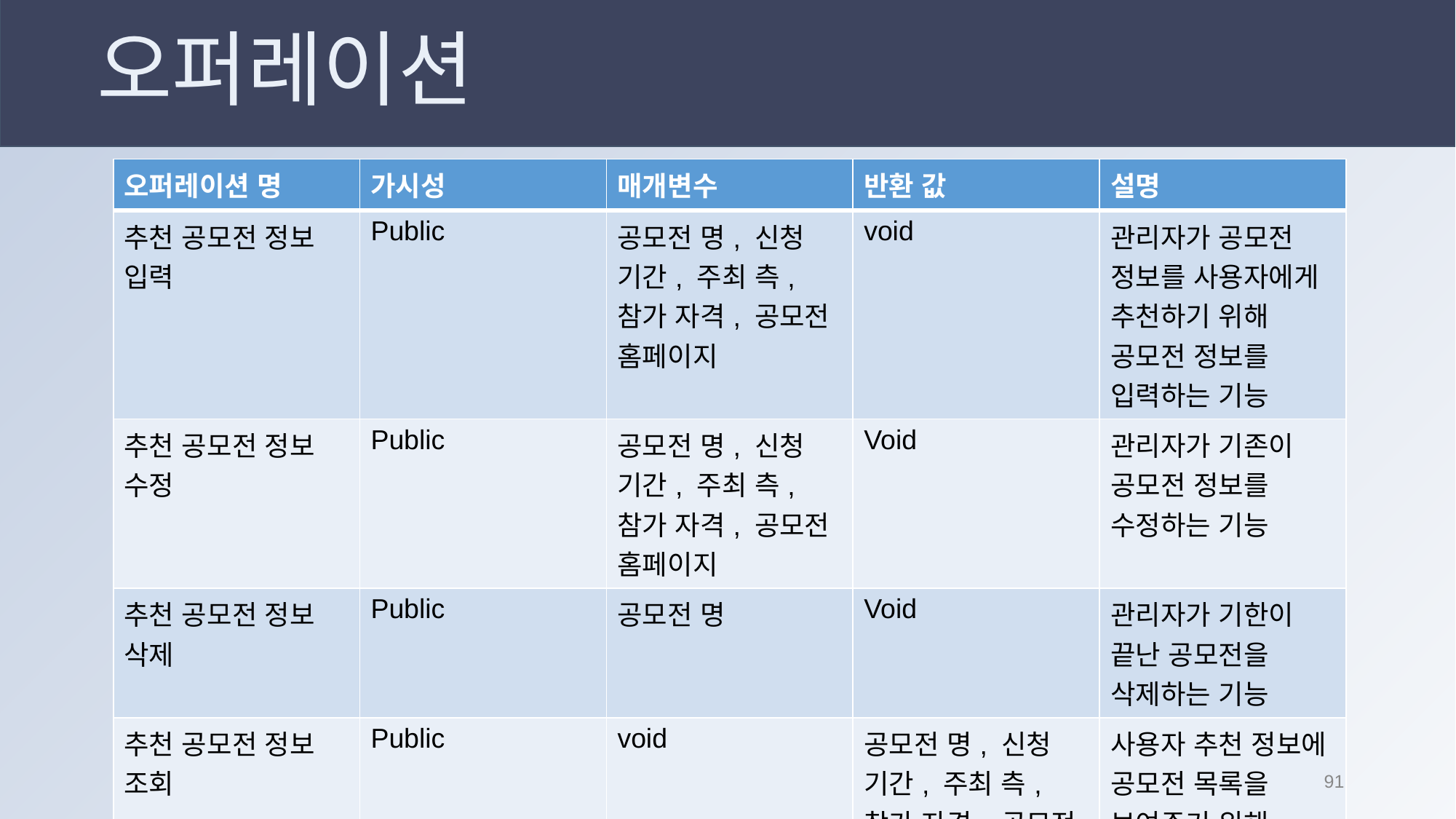

오퍼레이션

| 오퍼레이션 명 | 가시성 | 매개변수 | 반환 값 | 설명 |
| --- | --- | --- | --- | --- |
| 추천 공모전 정보 입력 | Public | 공모전 명, 신청 기간, 주최 측, 참가 자격, 공모전 홈페이지 | void | 관리자가 공모전 정보를 사용자에게 추천하기 위해 공모전 정보를 입력하는 기능 |
| 추천 공모전 정보 수정 | Public | 공모전 명, 신청 기간, 주최 측, 참가 자격, 공모전 홈페이지 | Void | 관리자가 기존이 공모전 정보를 수정하는 기능 |
| 추천 공모전 정보 삭제 | Public | 공모전 명 | Void | 관리자가 기한이 끝난 공모전을 삭제하는 기능 |
| 추천 공모전 정보 조회 | Public | void | 공모전 명, 신청 기간, 주최 측, 참가 자격, 공모전 홈페이지 | 사용자 추천 정보에 공모전 목록을 보여주기 위해 조회하는 기능 |
91